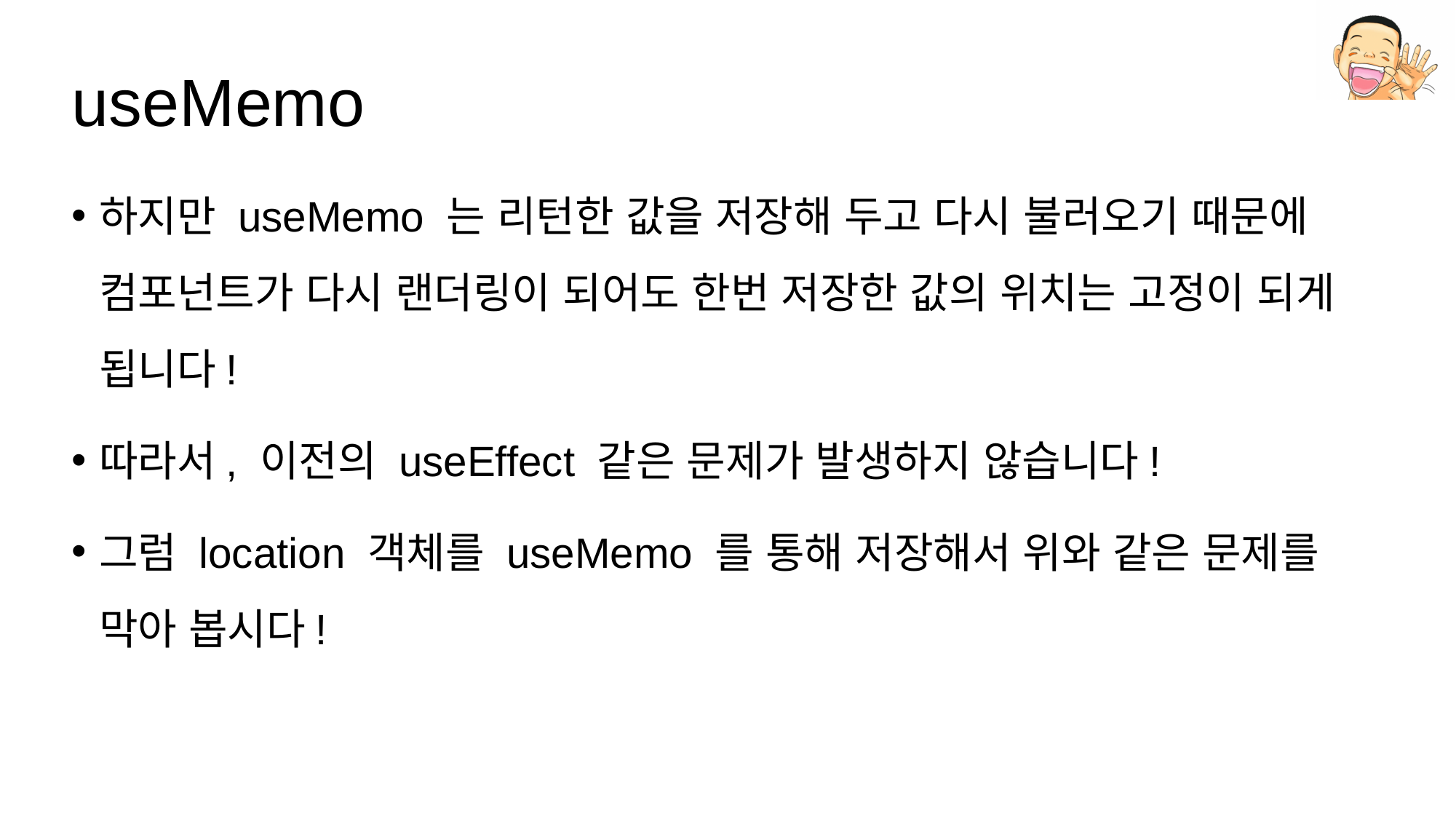

# useMemo
하지만 useMemo 는 리턴한 값을 저장해 두고 다시 불러오기 때문에 컴포넌트가 다시 랜더링이 되어도 한번 저장한 값의 위치는 고정이 되게 됩니다!
따라서, 이전의 useEffect 같은 문제가 발생하지 않습니다!
그럼 location 객체를 useMemo 를 통해 저장해서 위와 같은 문제를 막아 봅시다!